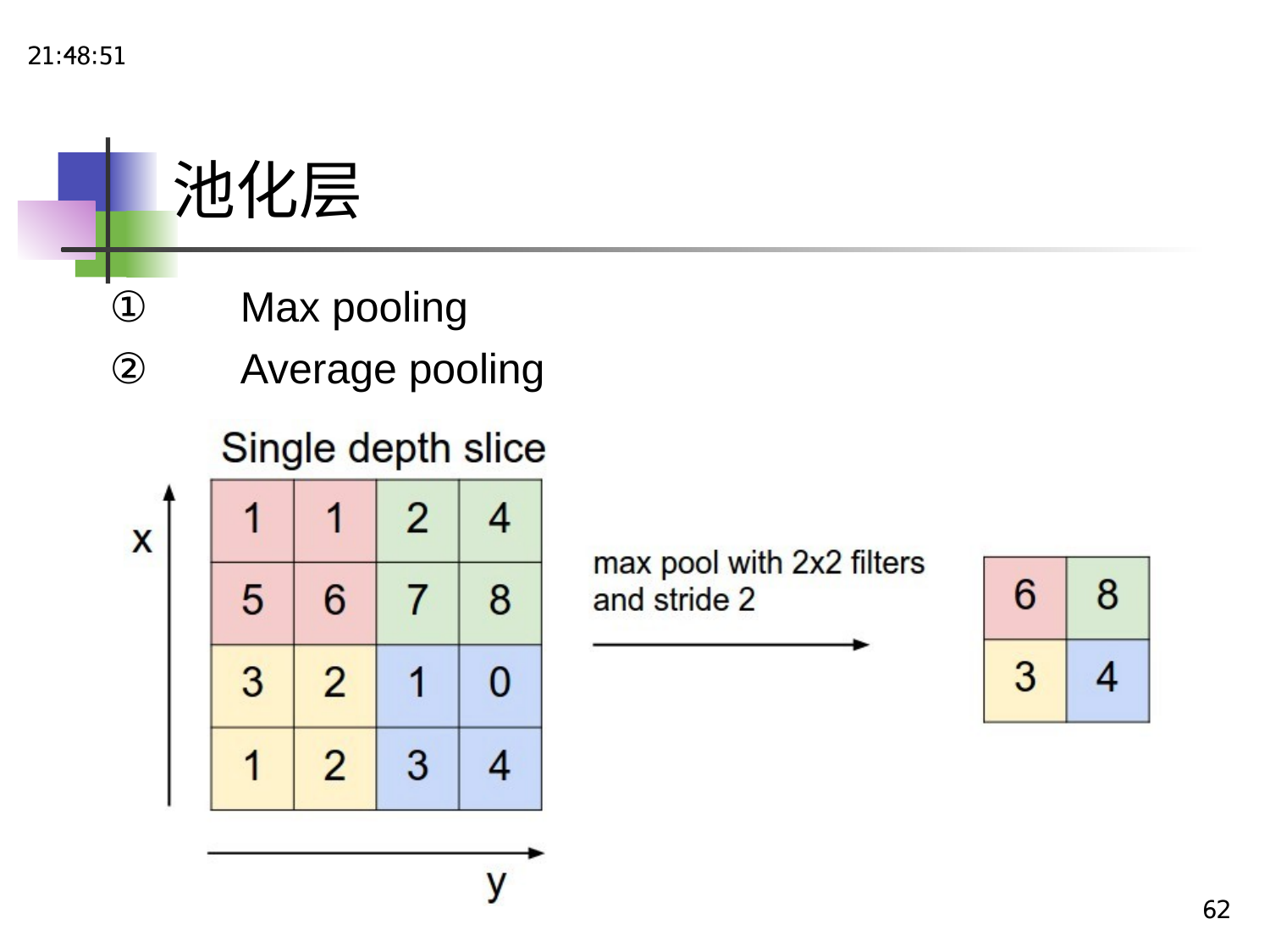

21:48:51
# 池化层
①	Max pooling
②	Average pooling

62